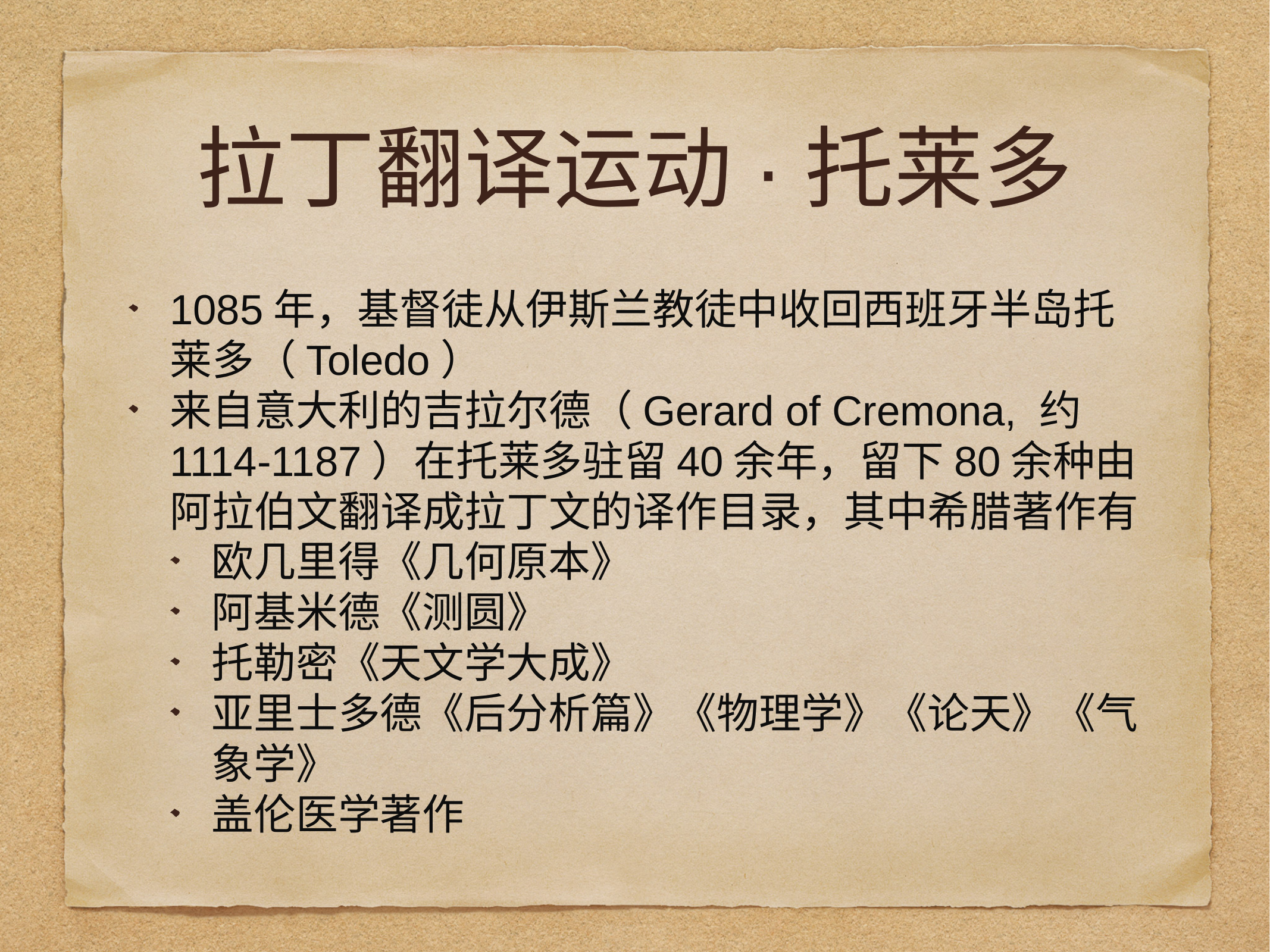

# 拉丁翻译运动·托莱多
1085年，基督徒从伊斯兰教徒中收回西班牙半岛托莱多（Toledo）
来自意大利的吉拉尔德（Gerard of Cremona, 约1114-1187）在托莱多驻留40余年，留下80余种由阿拉伯文翻译成拉丁文的译作目录，其中希腊著作有
欧几里得《几何原本》
阿基米德《测圆》
托勒密《天文学大成》
亚里士多德《后分析篇》《物理学》《论天》《气象学》
盖伦医学著作